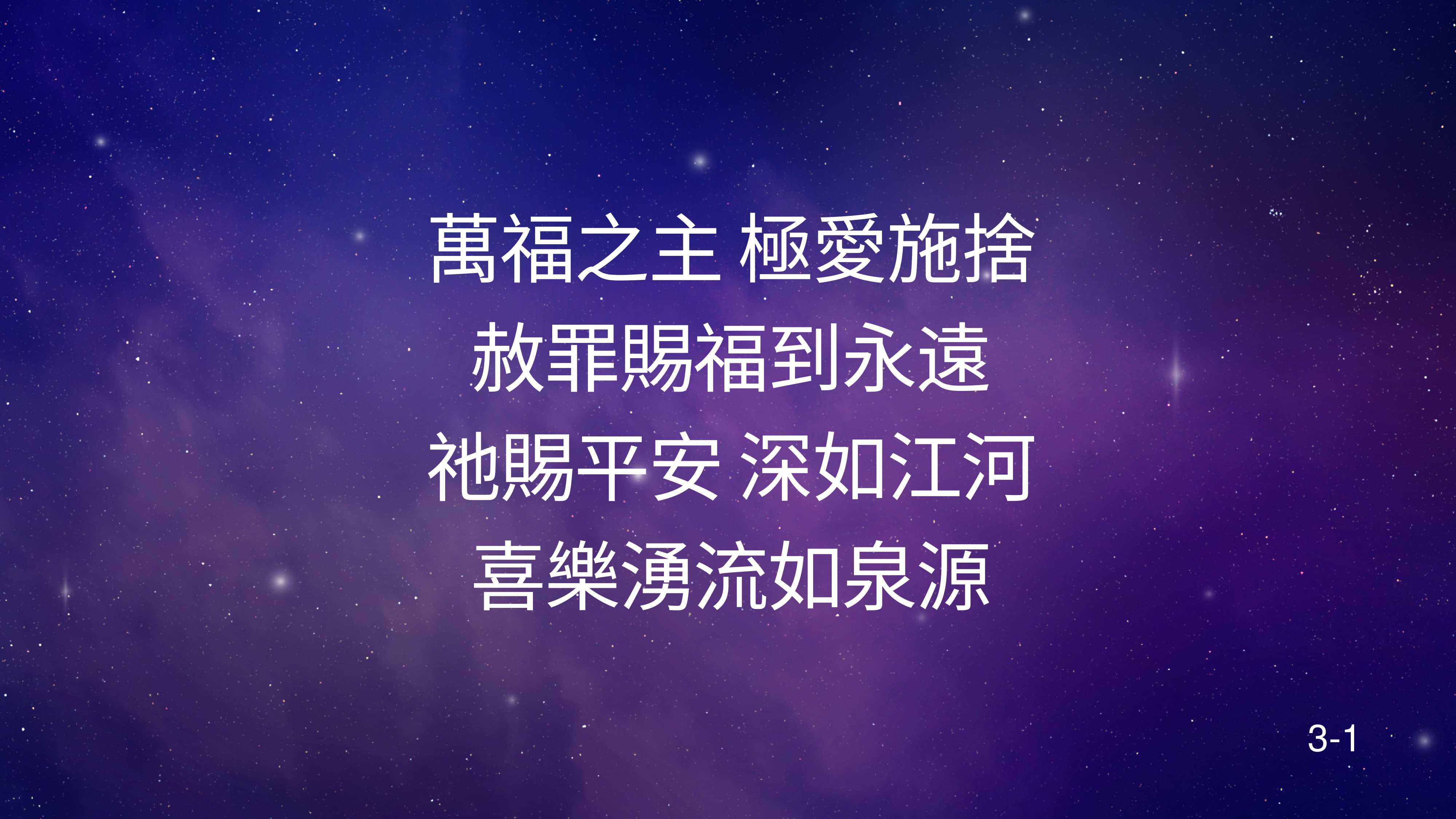

# 萬福之主 極愛施捨​
赦罪賜福到永遠​
祂賜平安 深如江河​
喜樂湧流如泉源
3-1